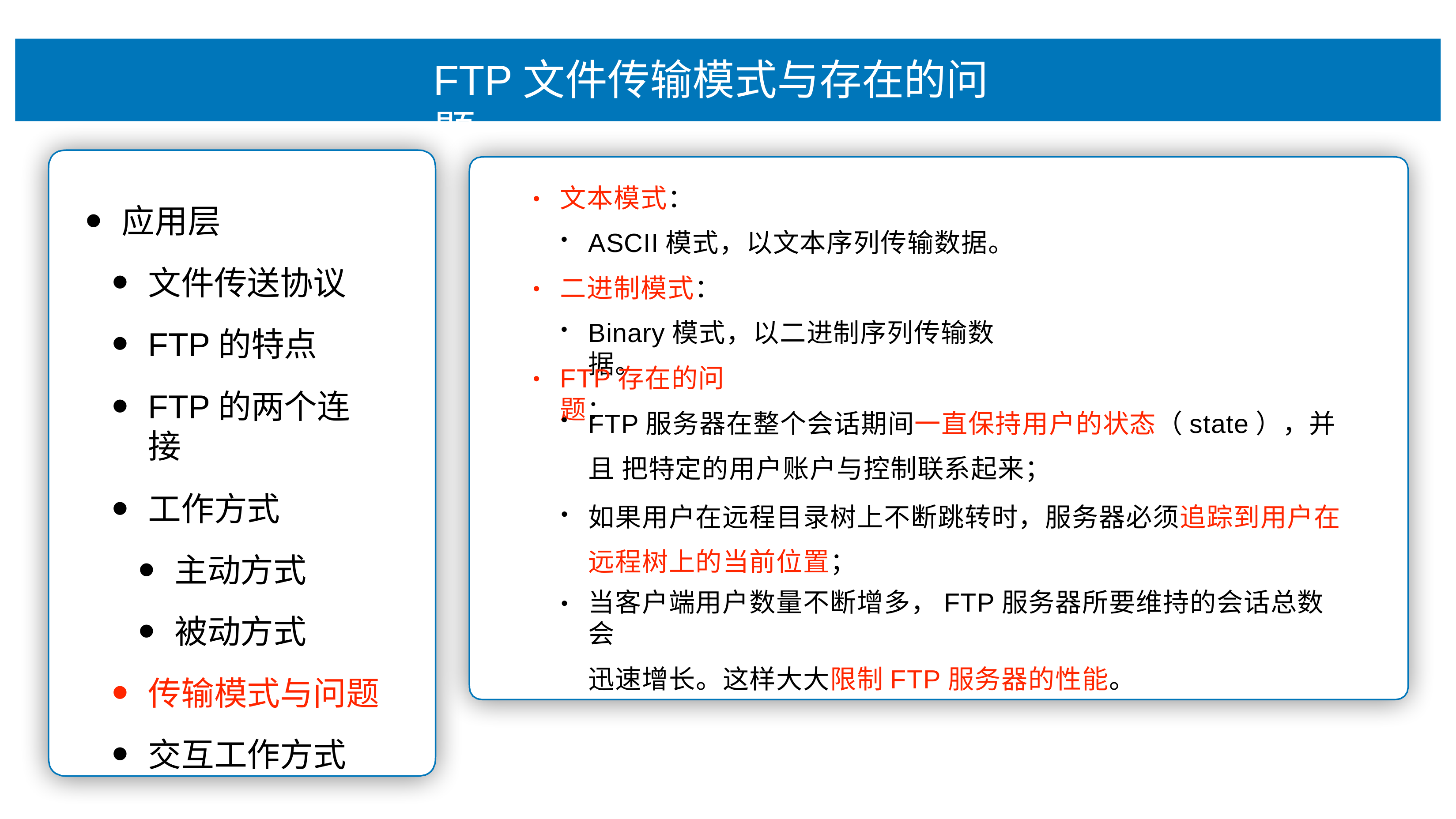

# FTP⽂件传输模式与存在的问题

⽂本模式：
ASCII模式，以⽂本序列传输数据。
⼆进制模式：
Binary模式，以⼆进制序列传输数据。
•
应⽤层
⽂件传送协议
FTP的特点
FTP的两个连接
⼯作⽅式
主动⽅式
被动⽅式
传输模式与问题
交互⼯作⽅式
•
FTP存在的问题：
•
FTP服务器在整个会话期间⼀直保持⽤户的状态（state），并且 把特定的⽤户账户与控制联系起来；
如果⽤户在远程⽬录树上不断跳转时，服务器必须追踪到⽤户在 远程树上的当前位置；
当客户端⽤户数量不断增多，FTP服务器所要维持的会话总数会
迅速增⻓。这样⼤⼤限制FTP服务器的性能。
•
•